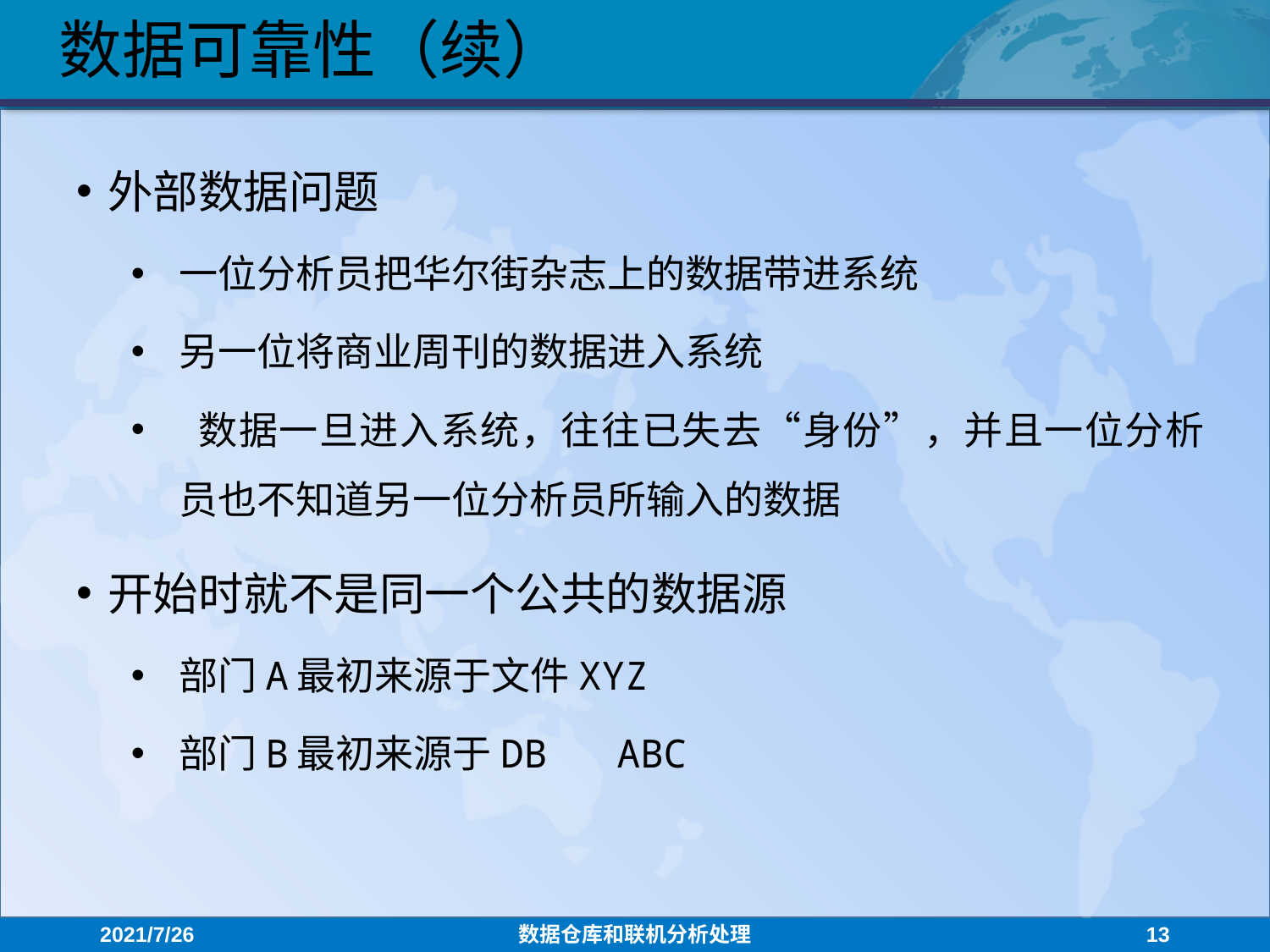

数据可靠性（续）
外部数据问题
一位分析员把华尔街杂志上的数据带进系统
另一位将商业周刊的数据进入系统
 数据一旦进入系统，往往已失去“身份”，并且一位分析员也不知道另一位分析员所输入的数据
开始时就不是同一个公共的数据源
部门A最初来源于文件XYZ
部门B最初来源于DB   ABC
2021/7/26
数据仓库和联机分析处理
13